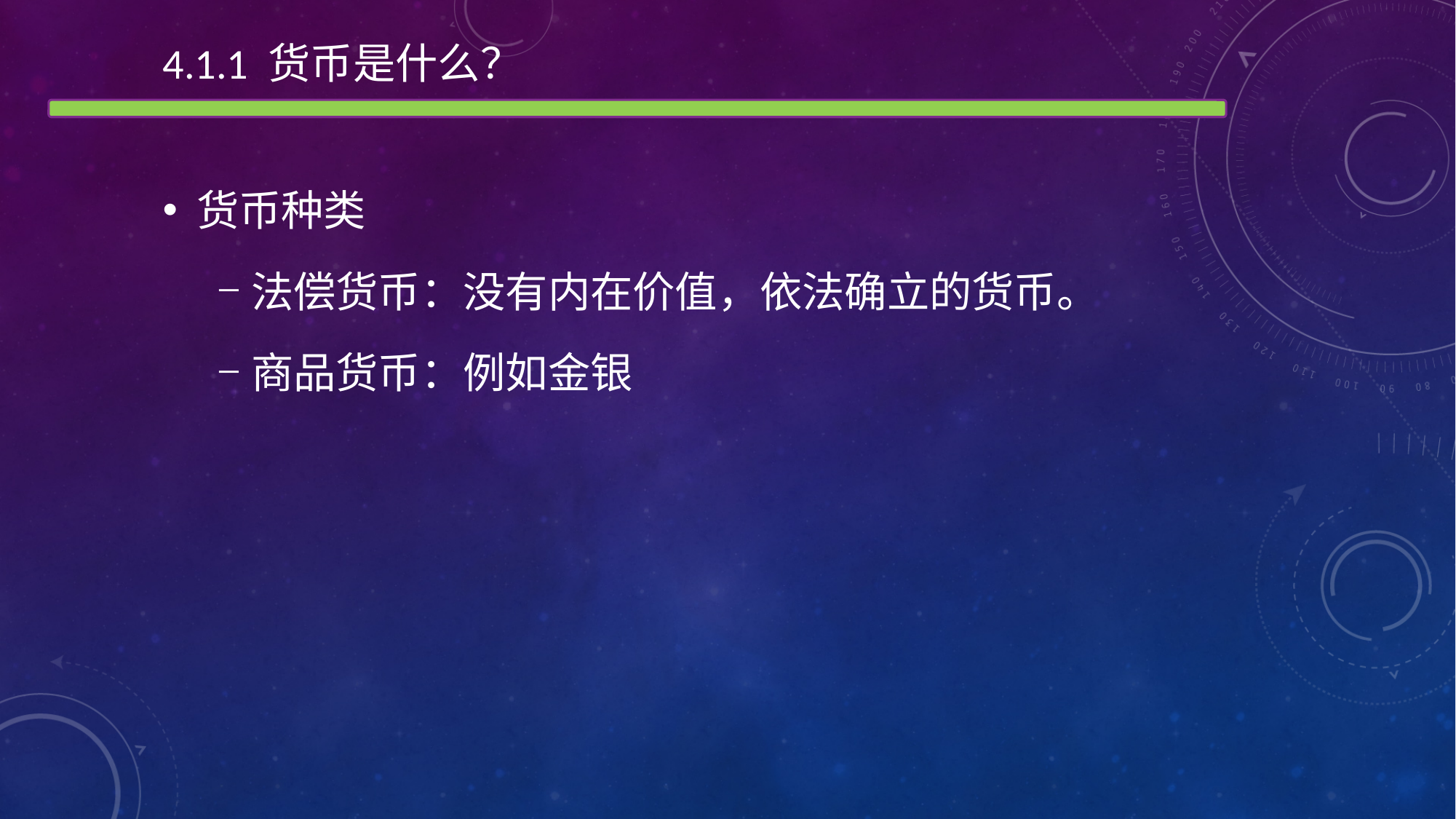

4.1.1 货币是什么？

货币种类
法偿货币：没有内在价值，依法确立的货币。
商品货币：例如金银